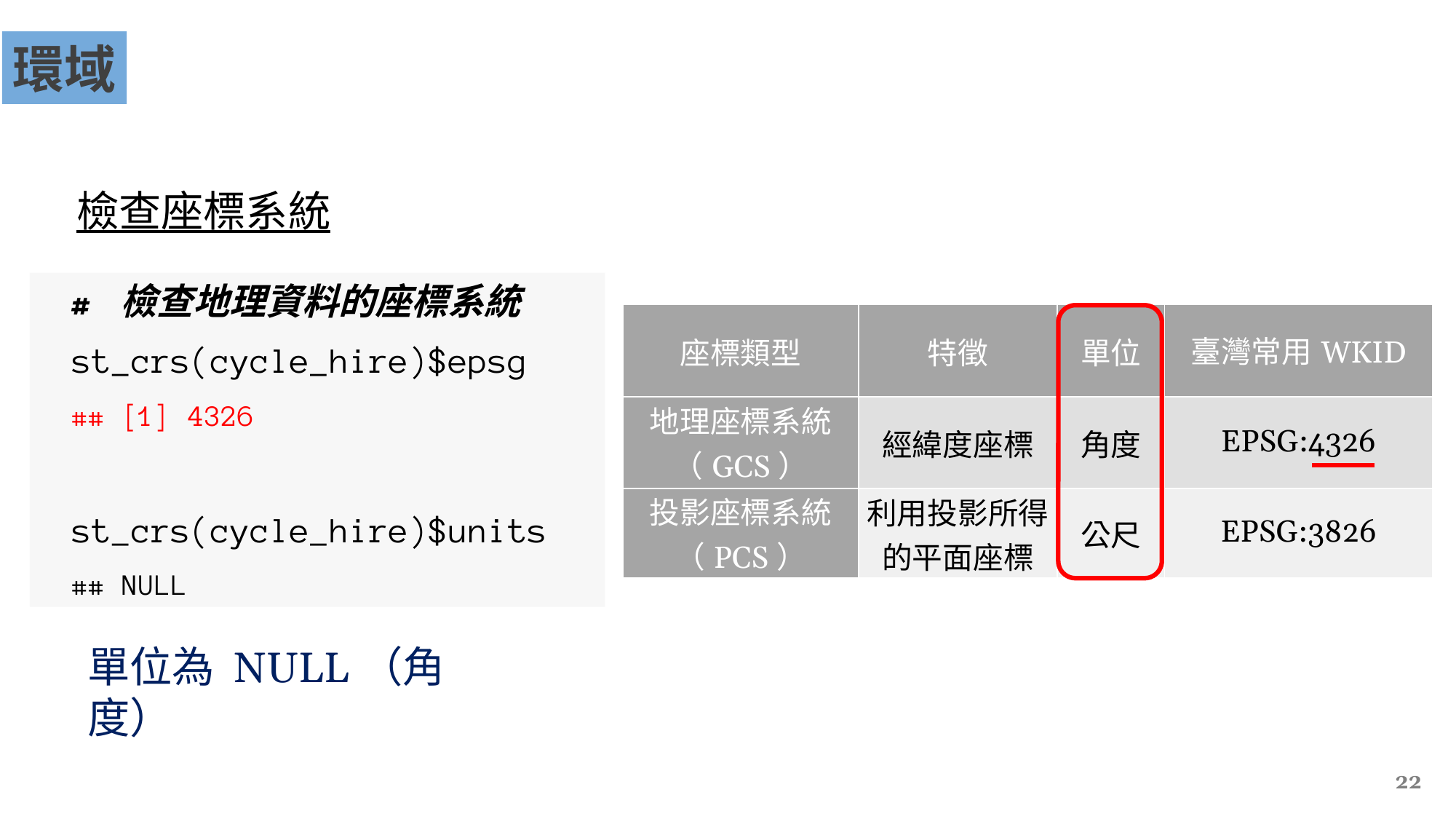

環域
檢查座標系統
# 檢查地理資料的座標系統
st_crs(cycle_hire)$epsg
## [1] 4326

st_crs(cycle_hire)$units
## NULL
| 座標類型 | 特徵 | 單位 | 臺灣常用WKID |
| --- | --- | --- | --- |
| 地理座標系統 （GCS） | 經緯度座標 | 角度 | EPSG:4326 |
| 投影座標系統 （PCS） | 利用投影所得的平面座標 | 公尺 | EPSG:3826 |

單位為 NULL（角度）
22